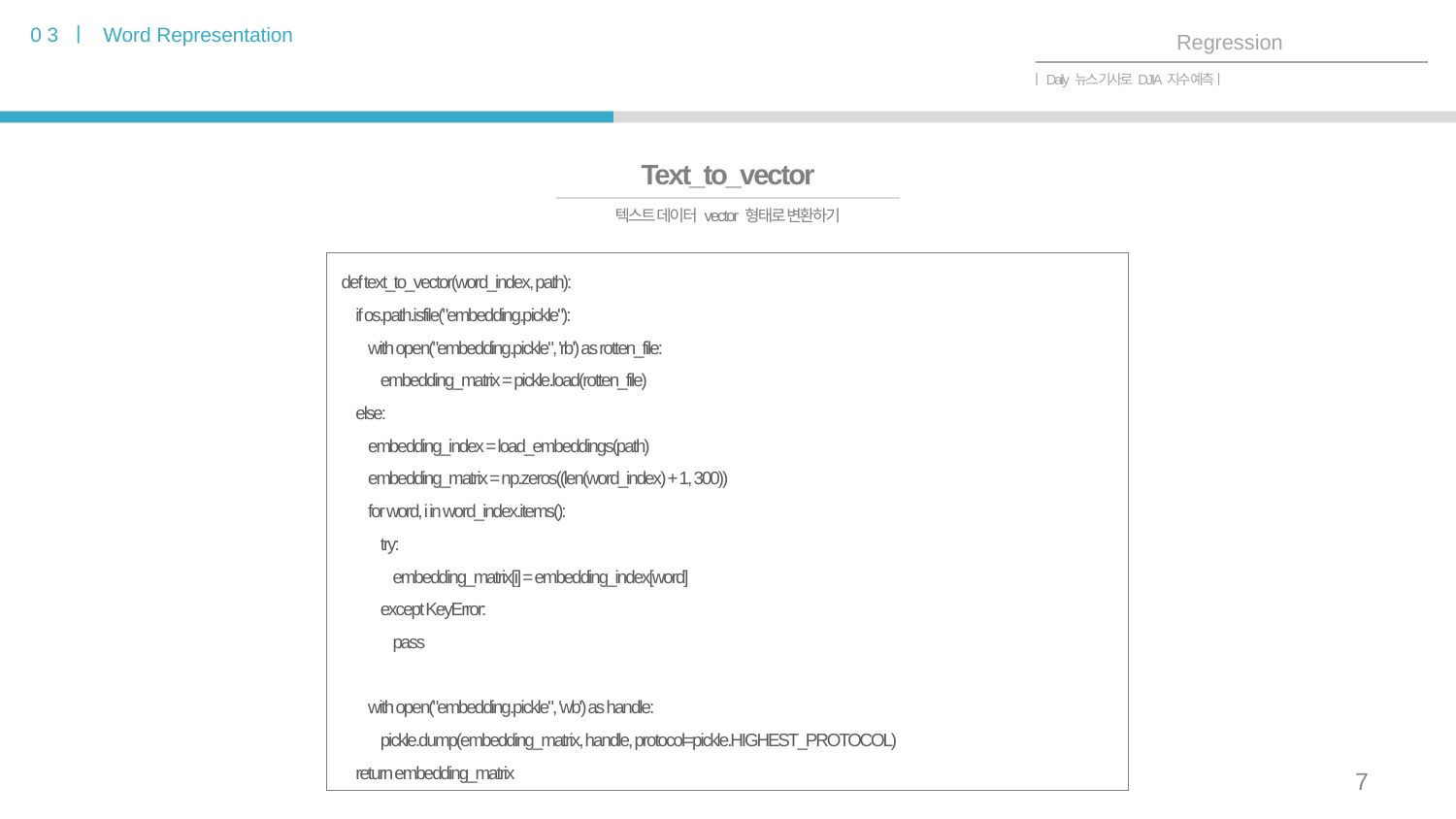

0 3 ㅣ  Word Representation
Regression
ㅣDaily 뉴스 기사로 DJIA 지수 예측ㅣ

Text_to_vector
텍스트 데이터 vector 형태로 변환하기
def text_to_vector(word_index, path):
    if os.path.isfile("embedding.pickle"):
        with open("embedding.pickle", 'rb') as rotten_file:
            embedding_matrix = pickle.load(rotten_file)
    else:
        embedding_index = load_embeddings(path)
        embedding_matrix = np.zeros((len(word_index) + 1, 300))
        for word, i in word_index.items():
            try:
                embedding_matrix[i] = embedding_index[word]
            except KeyError:
                pass

        with open("embedding.pickle", 'wb') as handle:
            pickle.dump(embedding_matrix, handle, protocol=pickle.HIGHEST_PROTOCOL)
    return embedding_matrix
7